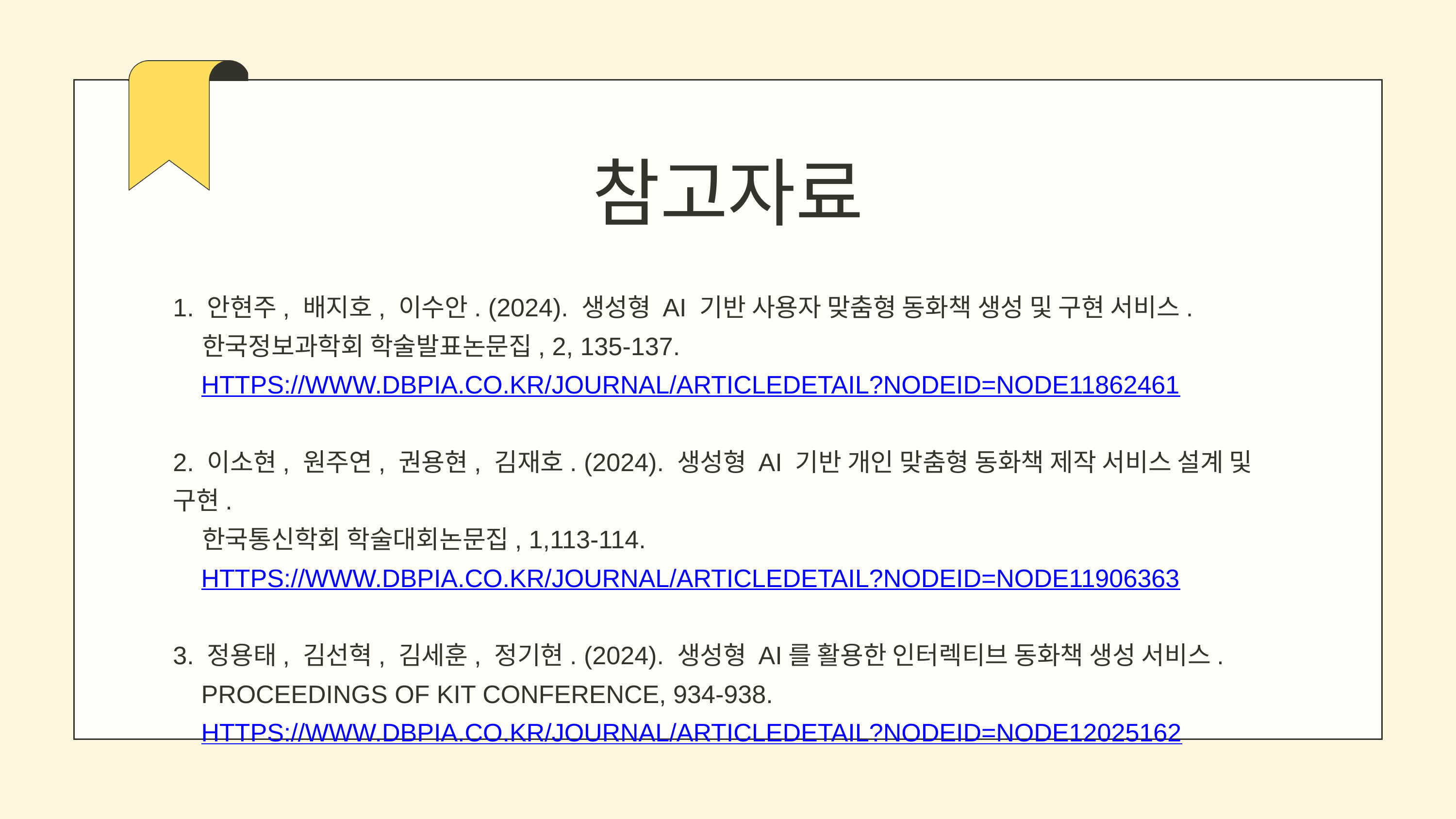

참고자료
1. 안현주, 배지호, 이수안. (2024). 생성형 AI 기반 사용자 맞춤형 동화책 생성 및 구현 서비스.
    한국정보과학회 학술발표논문집, 2, 135-137.
    HTTPS://WWW.DBPIA.CO.KR/JOURNAL/ARTICLEDETAIL?NODEID=NODE11862461

2. 이소현, 원주연, 권용현, 김재호. (2024). 생성형 AI 기반 개인 맞춤형 동화책 제작 서비스 설계 및 구현.
    한국통신학회 학술대회논문집, 1,113-114.
    HTTPS://WWW.DBPIA.CO.KR/JOURNAL/ARTICLEDETAIL?NODEID=NODE11906363

3. 정용태, 김선혁, 김세훈, 정기현. (2024). 생성형 AI를 활용한 인터렉티브 동화책 생성 서비스.
    PROCEEDINGS OF KIT CONFERENCE, 934-938.
    HTTPS://WWW.DBPIA.CO.KR/JOURNAL/ARTICLEDETAIL?NODEID=NODE12025162